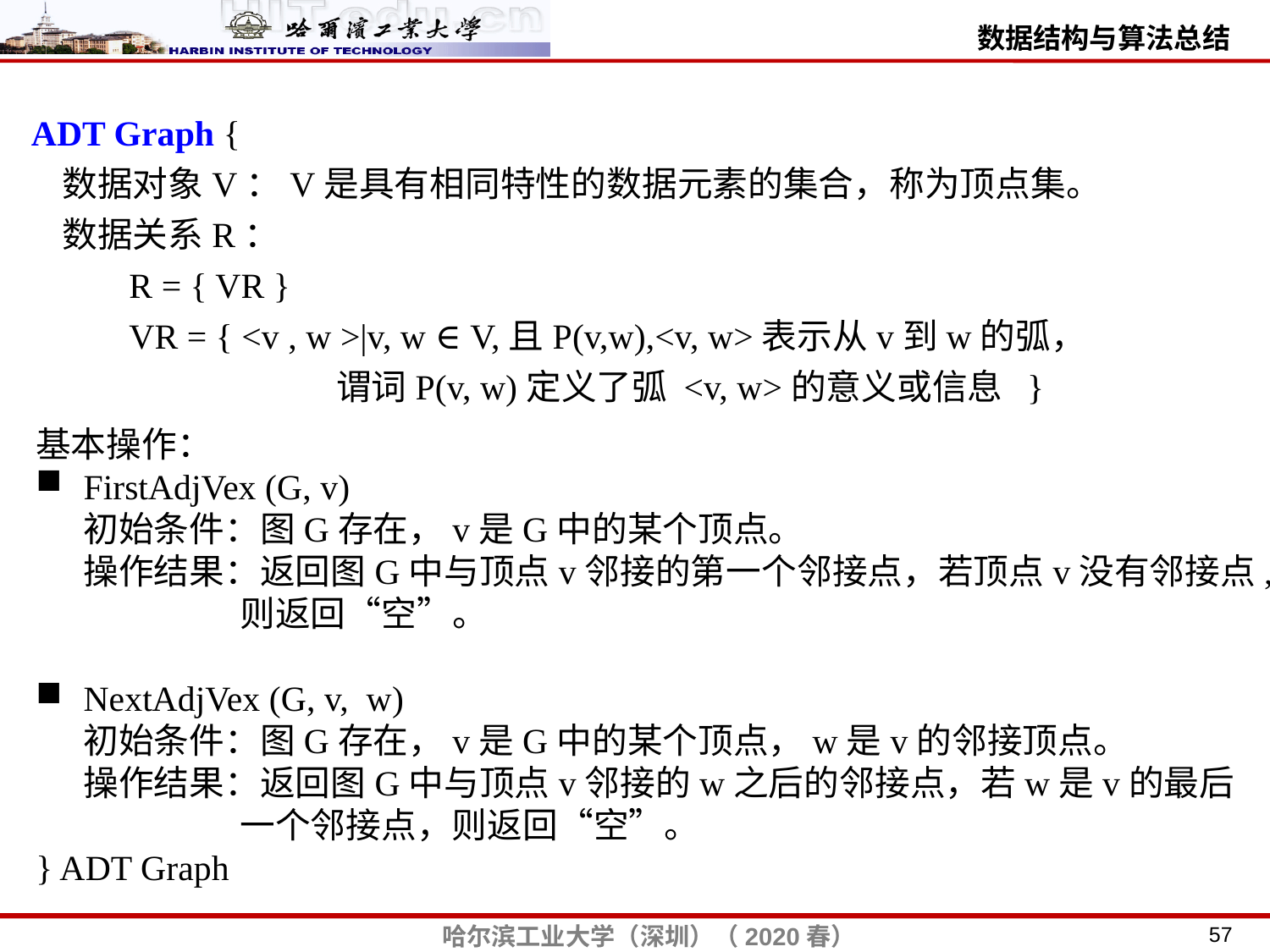

ADT Graph {
    数据对象V：V是具有相同特性的数据元素的集合，称为顶点集。
    数据关系R：
            R = { VR }
            VR = { <v , w >|v, w ∈V,且P(v,w),<v, w>表示从v到w的弧，
                                       谓词P(v, w)定义了弧 <v, w>的意义或信息  }
基本操作：
FirstAdjVex (G, v)
     初始条件：图G存在，v是G中的某个顶点。
     操作结果：返回图G中与顶点v邻接的第一个邻接点，若顶点v没有邻接点,
                         则返回“空”。

NextAdjVex (G, v,  w)
     初始条件：图G存在，v是G中的某个顶点，w是v的邻接顶点。
     操作结果：返回图G中与顶点v邻接的w之后的邻接点，若w是v的最后
                         一个邻接点，则返回“空”。
} ADT Graph